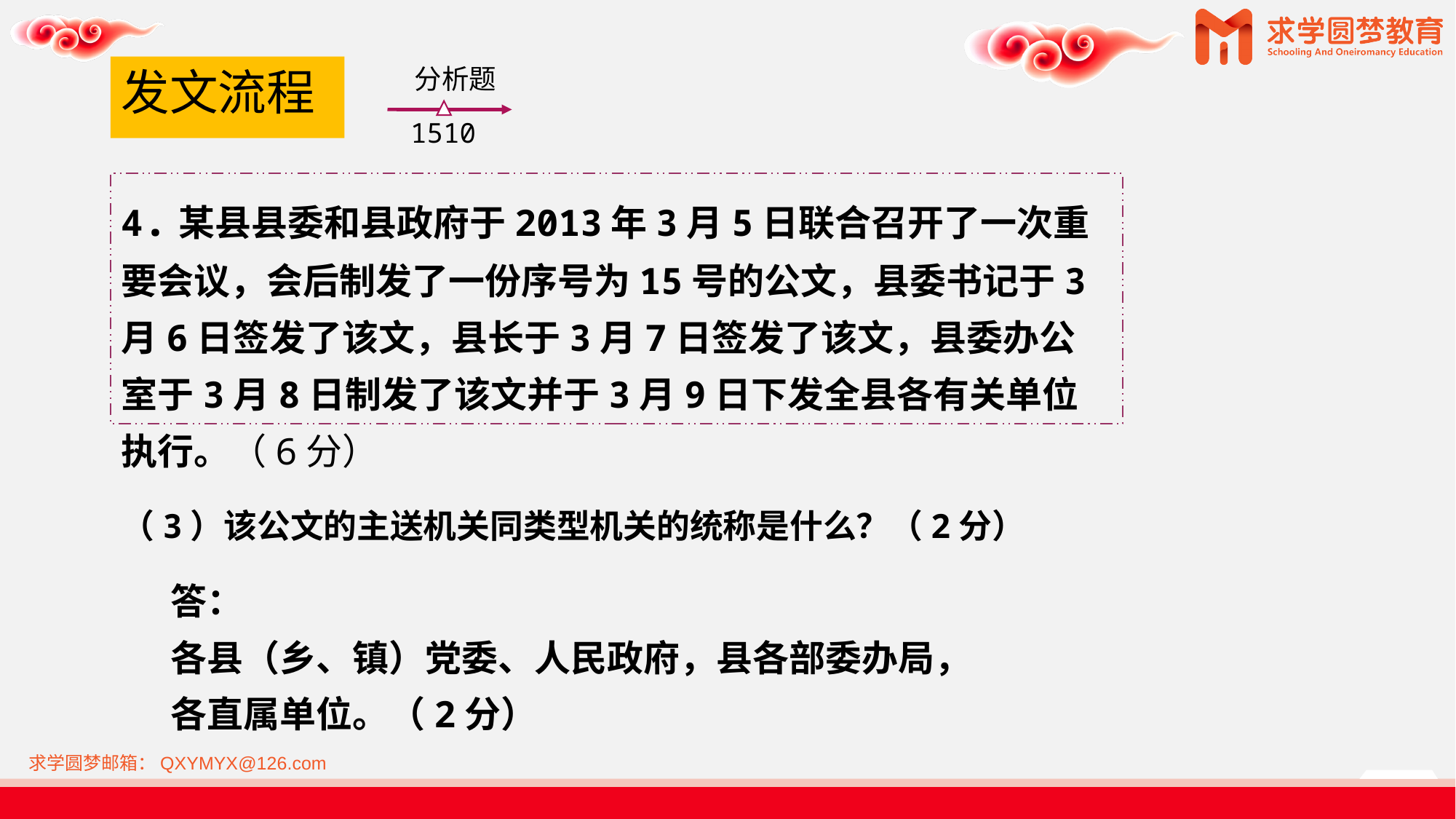

# 发文流程
分析题

1510
4.某县县委和县政府于2013年3月5日联合召开了一次重要会议，会后制发了一份序号为15号的公文，县委书记于3月6日签发了该文，县长于3月7日签发了该文，县委办公室于3月8日制发了该文并于3月9日下发全县各有关单位执行。（6分）
（3）该公文的主送机关同类型机关的统称是什么？（2分）
答：
各县（乡、镇）党委、人民政府，县各部委办局，
各直属单位。（2分）